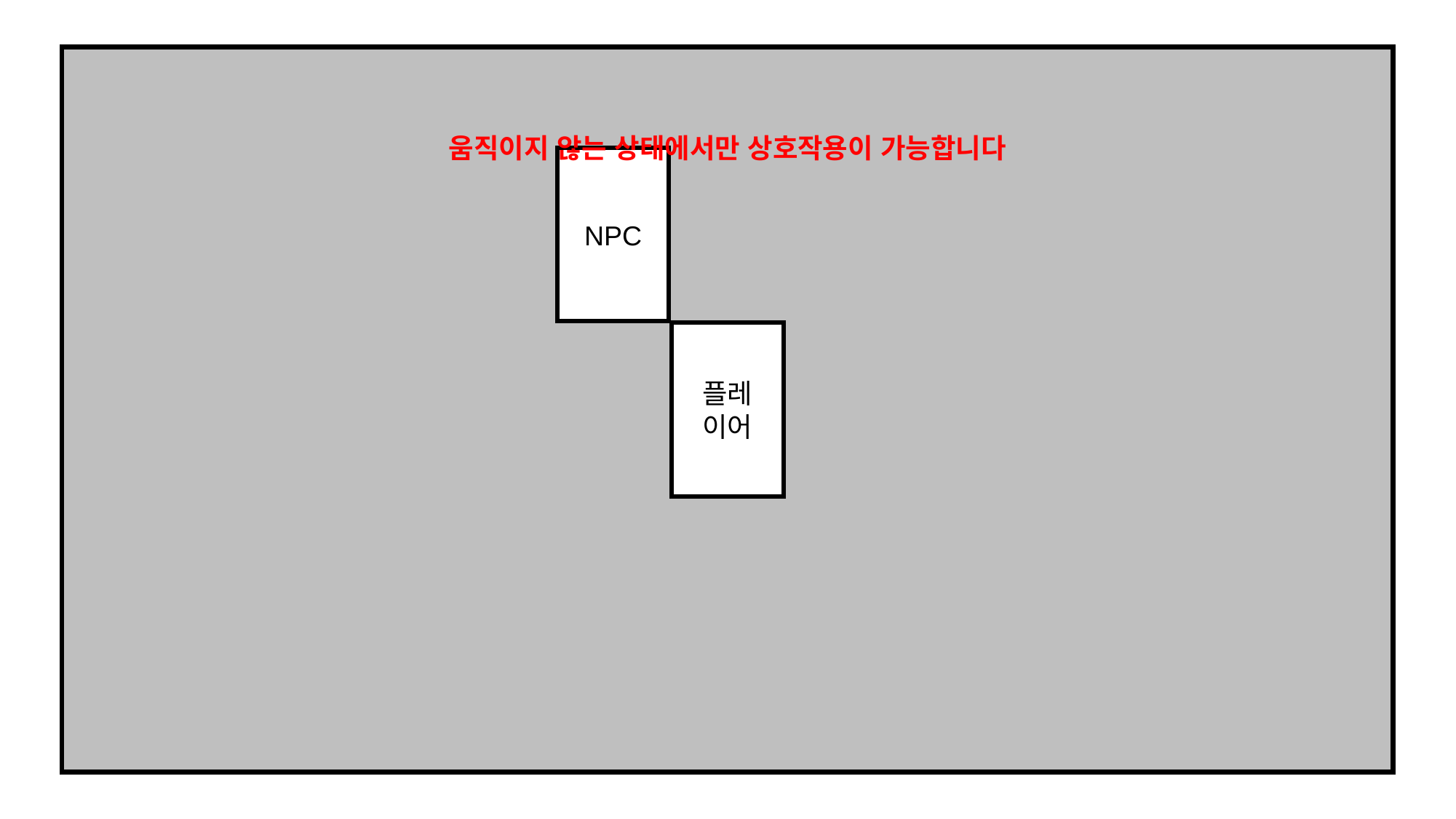

움직이지 않는 상태에서만 상호작용이 가능합니다
NPC
플레
이어